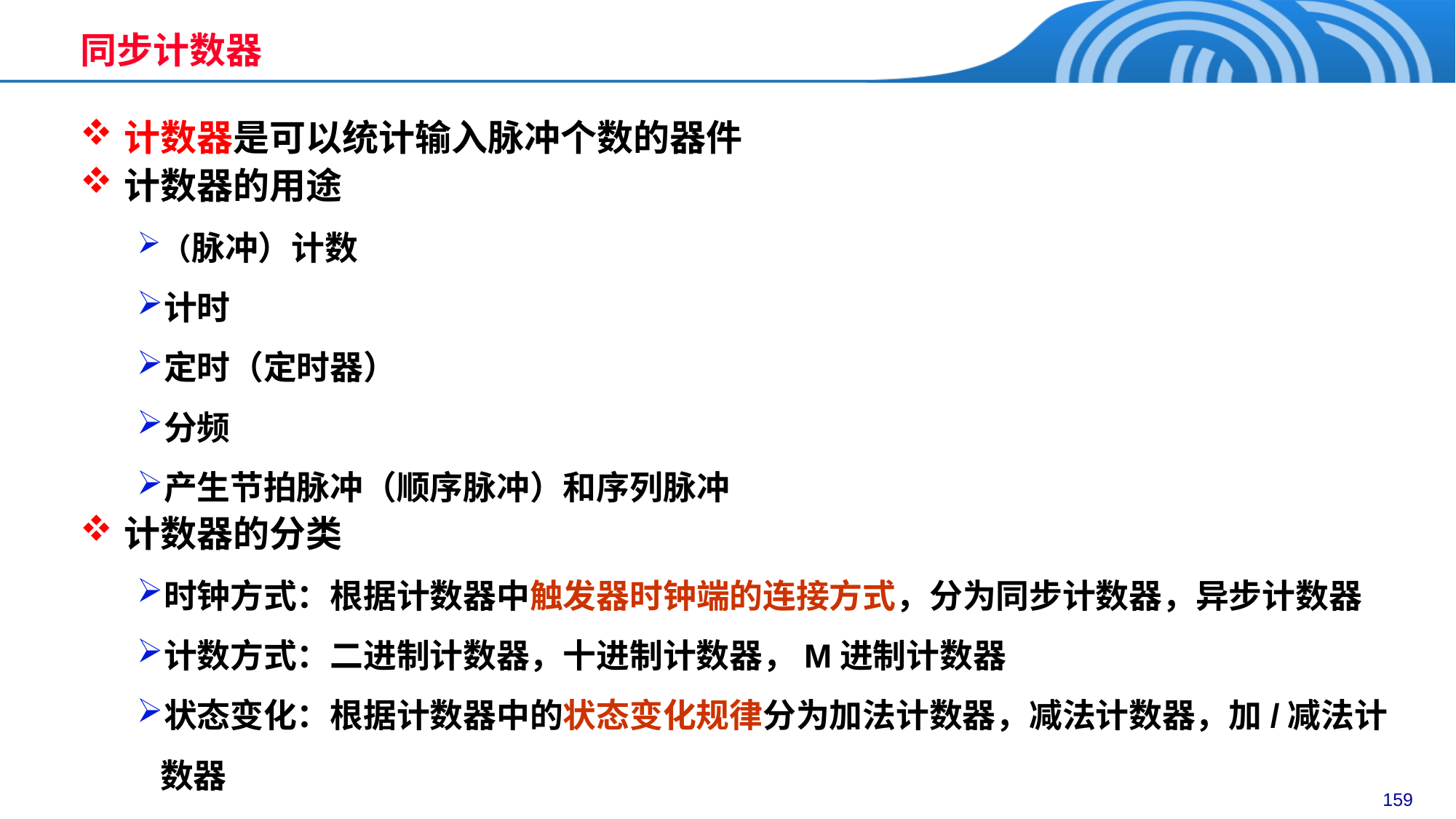

同步计数器
计数器是可以统计输入脉冲个数的器件
计数器的用途
（脉冲）计数
计时
定时（定时器）
分频
产生节拍脉冲（顺序脉冲）和序列脉冲
计数器的分类
时钟方式：根据计数器中触发器时钟端的连接方式，分为同步计数器，异步计数器
计数方式：二进制计数器，十进制计数器，M进制计数器
状态变化：根据计数器中的状态变化规律分为加法计数器，减法计数器，加/减法计数器